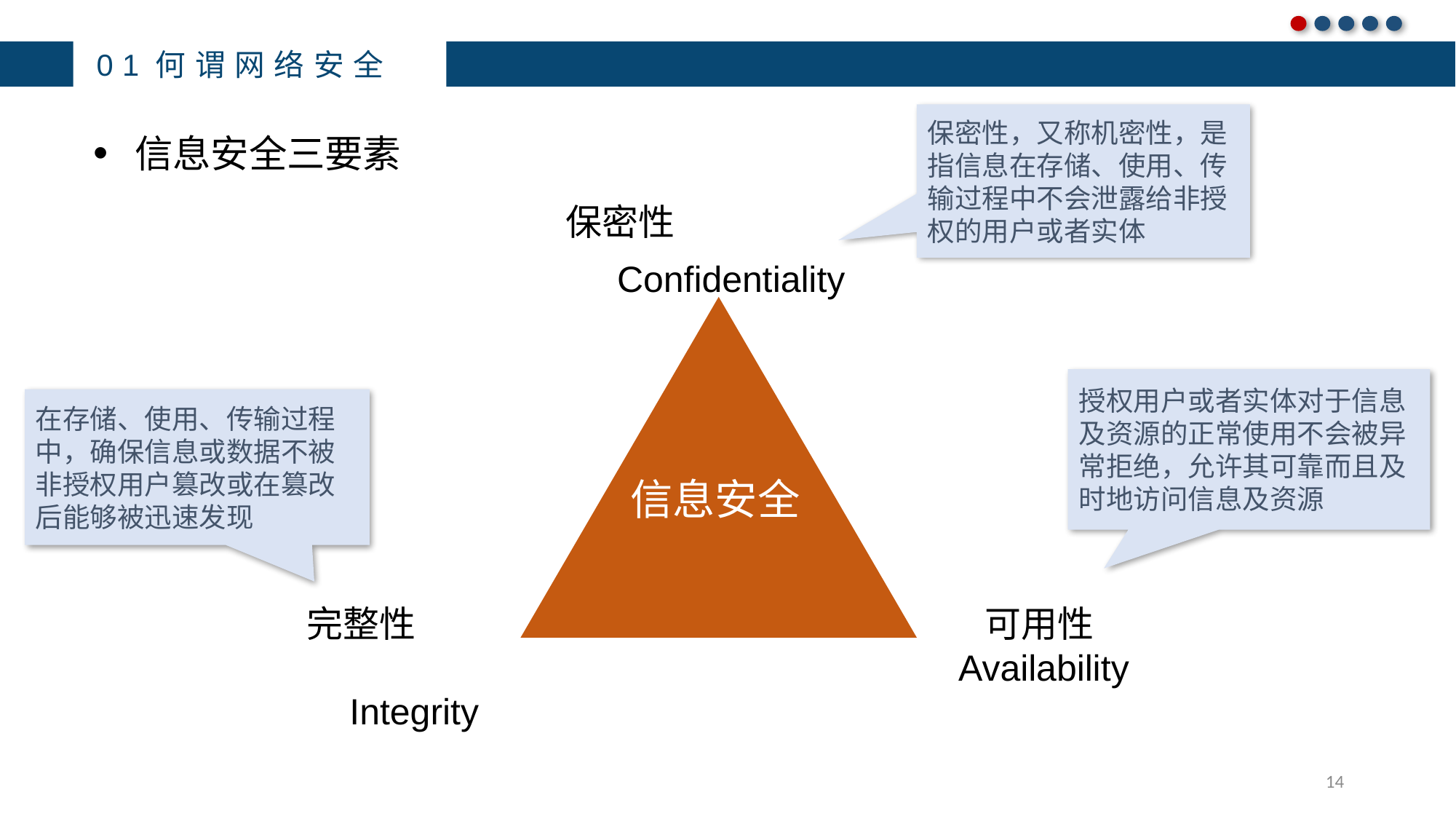

01何谓网络安全

保密性，又称机密性，是指信息在存储、使用、传输过程中不会泄露给非授权的用户或者实体
信息安全三要素
保密性                           Confidentiality

授权用户或者实体对于信息及资源的正常使用不会被异常拒绝，允许其可靠而且及时地访问信息及资源
在存储、使用、传输过程中，确保信息或数据不被非授权用户篡改或在篡改后能够被迅速发现
信息安全
完整性                                      Integrity
可用性Availability
14